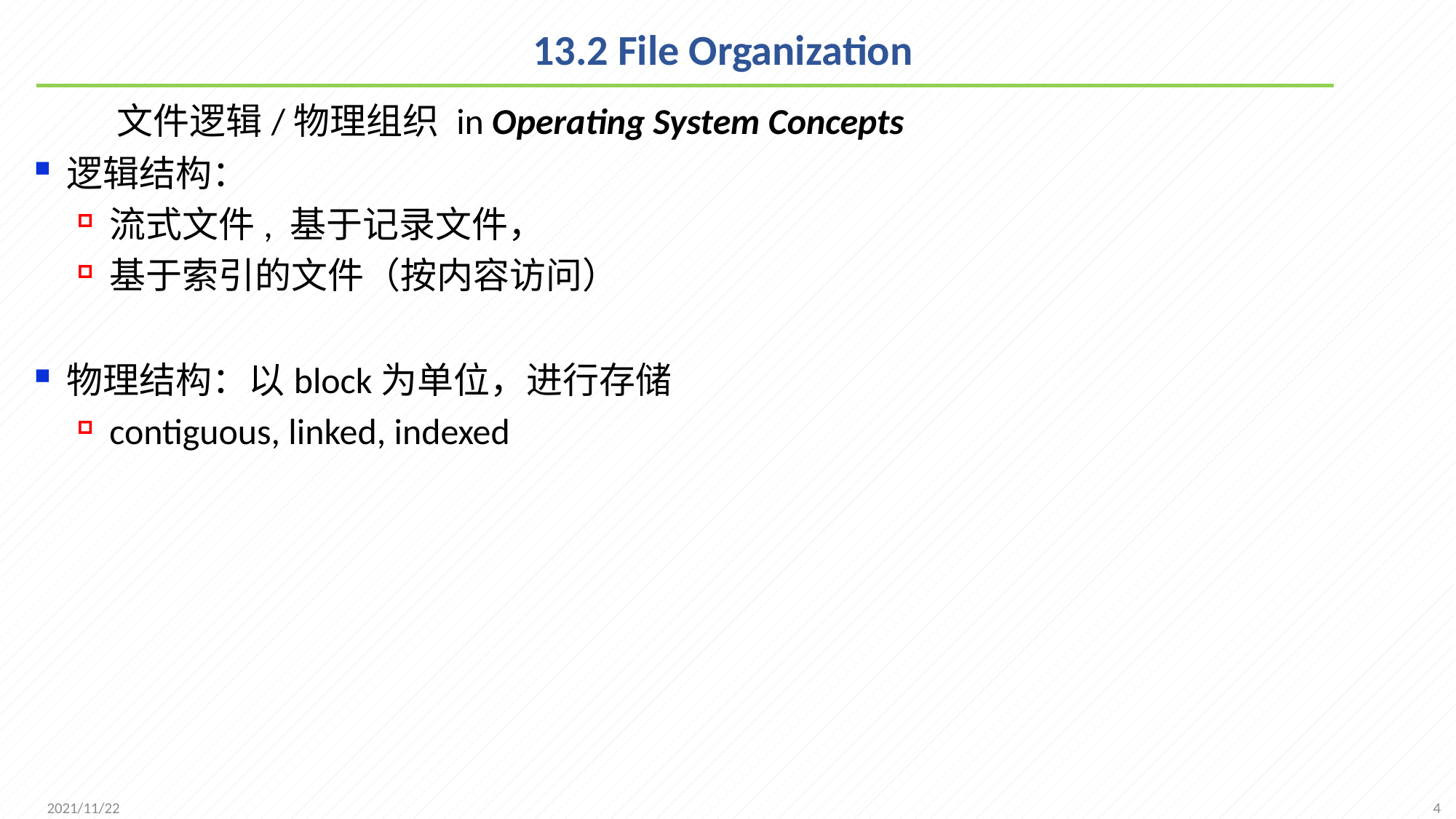

# 13.2 File Organization
         文件逻辑/物理组织 in Operating System Concepts
逻辑结构：
流式文件, 基于记录文件，
基于索引的文件（按内容访问）

物理结构：以block为单位，进行存储
contiguous, linked, indexed

4
2021/11/22